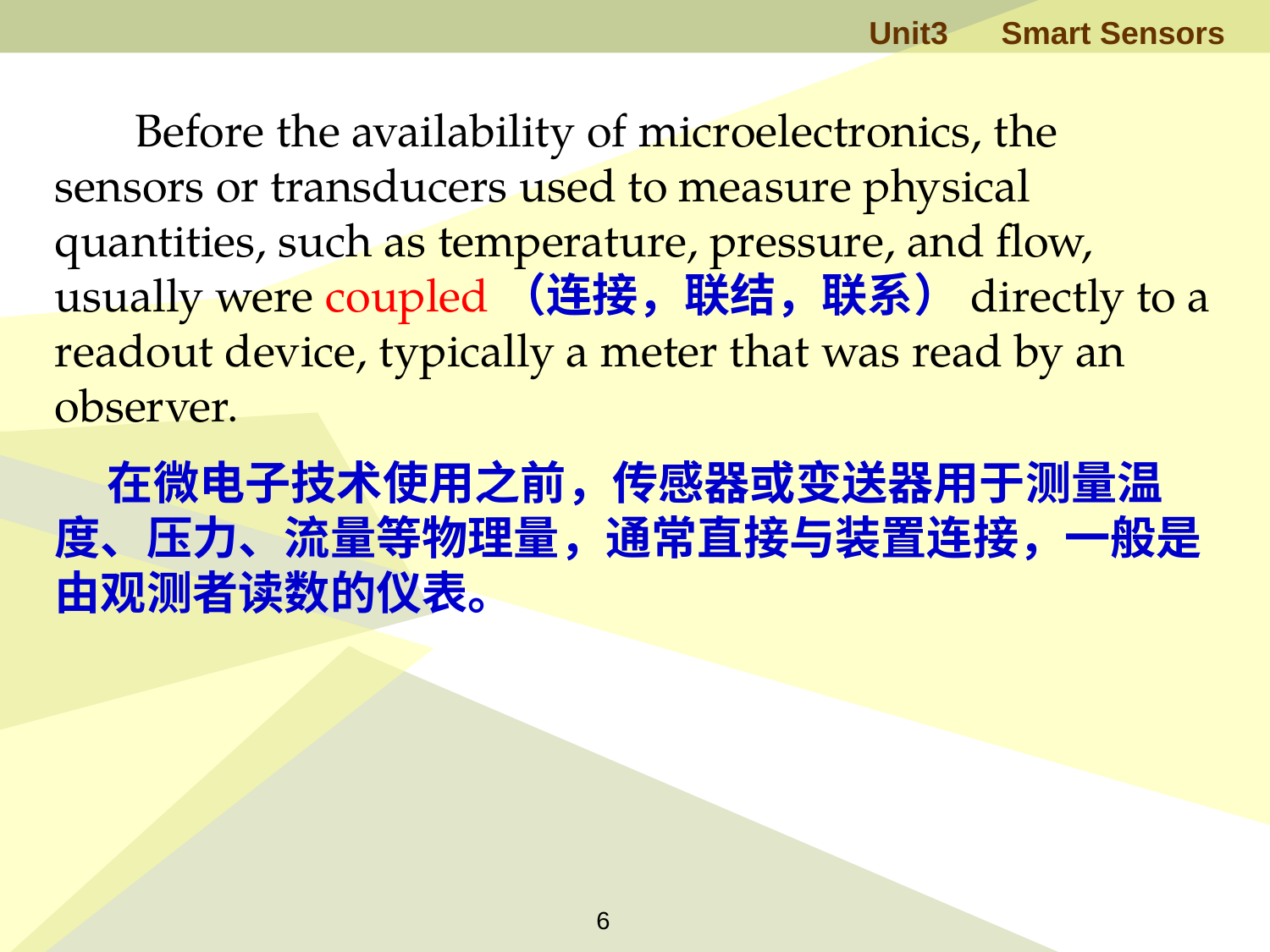

Before the availability of microelectronics, the sensors or transducers used to measure physical quantities, such as temperature, pressure, and flow, usually were coupled（连接，联结，联系）directly to a readout device, typically a meter that was read by an observer.
    在微电子技术使用之前，传感器或变送器用于测量温度、压力、流量等物理量，通常直接与装置连接，一般是由观测者读数的仪表。
6